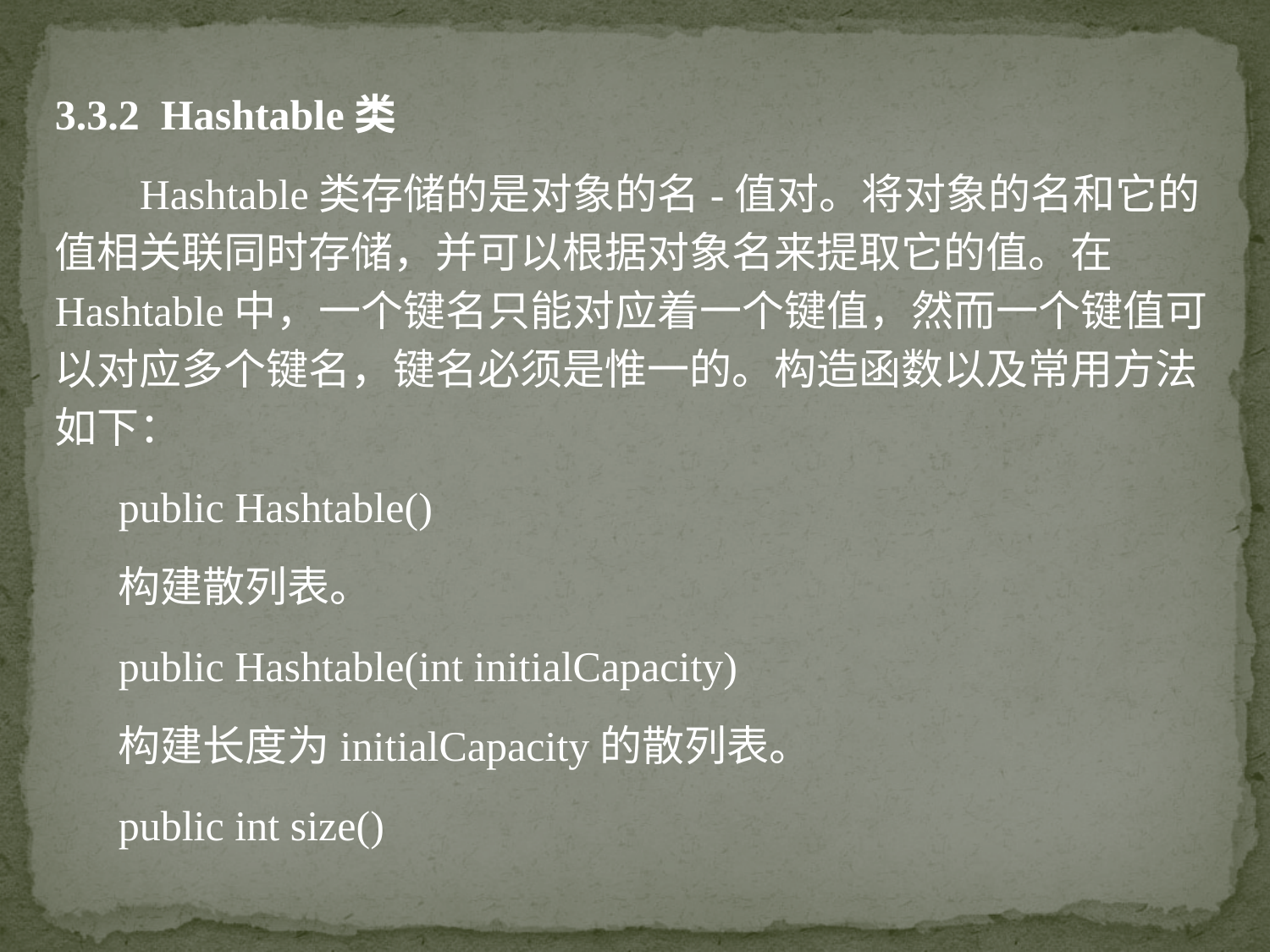

3.3.2  Hashtable类
        Hashtable类存储的是对象的名-值对。将对象的名和它的值相关联同时存储，并可以根据对象名来提取它的值。在Hashtable中，一个键名只能对应着一个键值，然而一个键值可以对应多个键名，键名必须是惟一的。构造函数以及常用方法如下：
public Hashtable()
构建散列表。
public Hashtable(int initialCapacity)
构建长度为initialCapacity的散列表。
public int size()